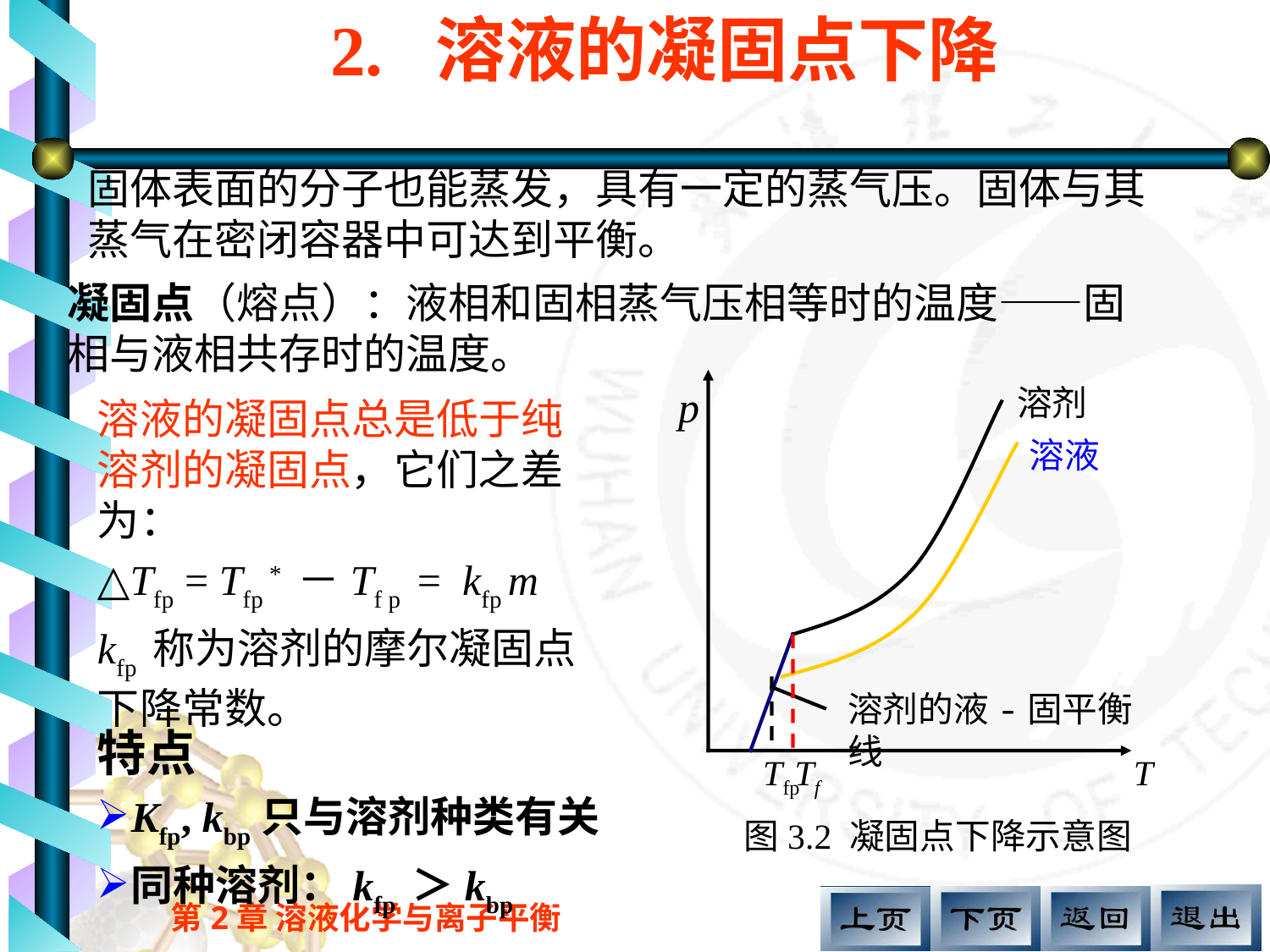

2.  溶液的凝固点下降
固体表面的分子也能蒸发，具有一定的蒸气压。固体与其蒸气在密闭容器中可达到平衡。
凝固点（熔点）：液相和固相蒸气压相等时的温度——固相与液相共存时的温度。

p

T
溶剂

溶液

溶液的凝固点总是低于纯溶剂的凝固点，它们之差为：
△Tfp = Tfp * －Tf p  =  kfp m
kfp 称为溶剂的摩尔凝固点下降常数。

溶剂的液-固平衡线

Tf

Tfp

特点
Kfp, kbp只与溶剂种类有关
同种溶剂：kfp ＞kbp
图3.2 凝固点下降示意图